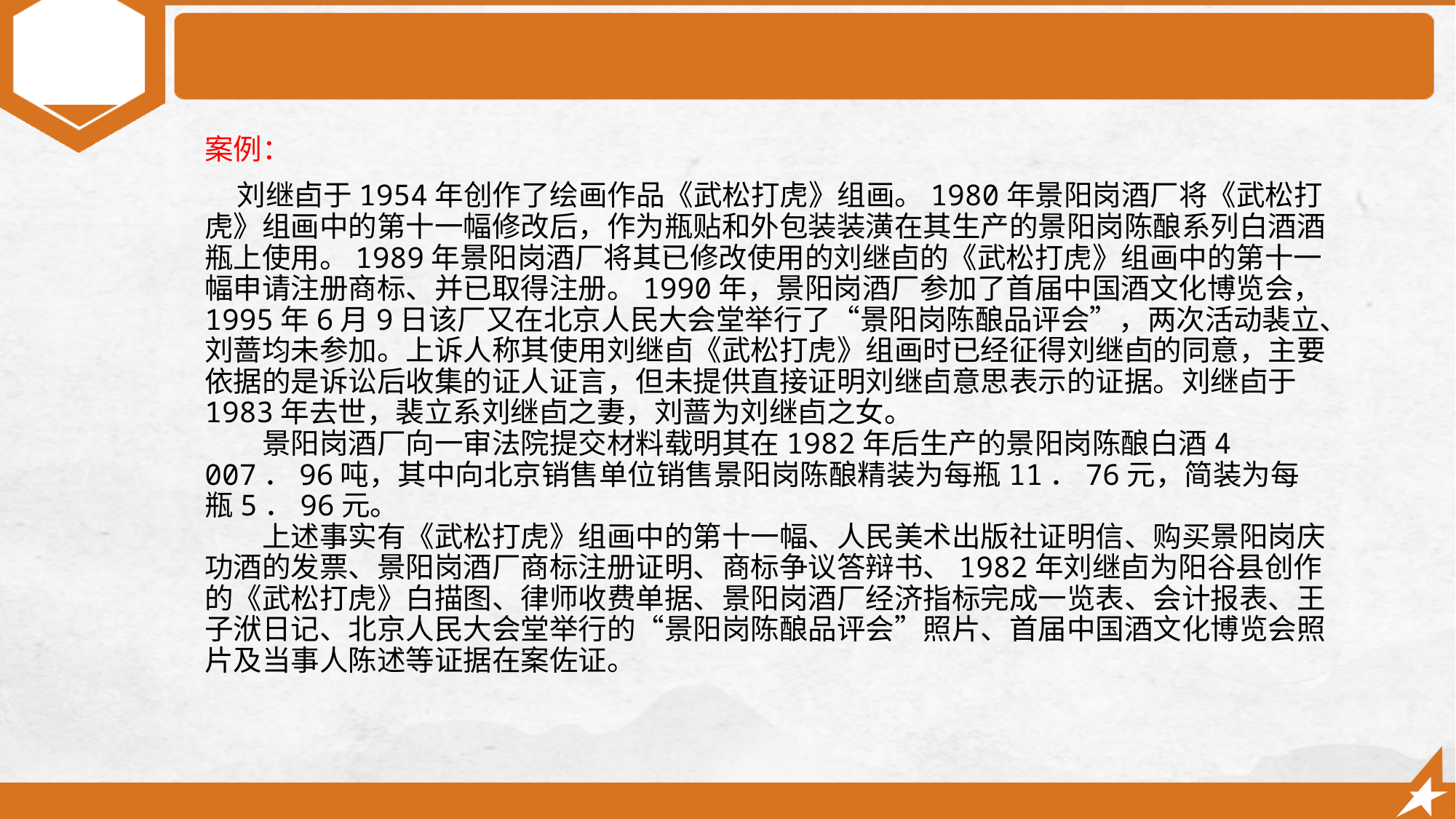

案例：
    刘继卣于1954年创作了绘画作品《武松打虎》组画。1980年景阳岗酒厂将《武松打虎》组画中的第十一幅修改后，作为瓶贴和外包装装潢在其生产的景阳岗陈酿系列白酒酒瓶上使用。1989年景阳岗酒厂将其已修改使用的刘继卣的《武松打虎》组画中的第十一幅申请注册商标、并已取得注册。1990年，景阳岗酒厂参加了首届中国酒文化博览会，1995年6月9日该厂又在北京人民大会堂举行了“景阳岗陈酿品评会”，两次活动裴立、刘蔷均未参加。上诉人称其使用刘继卣《武松打虎》组画时已经征得刘继卣的同意，主要依据的是诉讼后收集的证人证言，但未提供直接证明刘继卣意思表示的证据。刘继卣于1983年去世，裴立系刘继卣之妻，刘蔷为刘继卣之女。
　　景阳岗酒厂向一审法院提交材料载明其在1982年后生产的景阳岗陈酿白酒4 007．96吨，其中向北京销售单位销售景阳岗陈酿精装为每瓶11．76元，简装为每瓶5．96元。
　　上述事实有《武松打虎》组画中的第十一幅、人民美术出版社证明信、购买景阳岗庆功酒的发票、景阳岗酒厂商标注册证明、商标争议答辩书、1982年刘继卣为阳谷县创作的《武松打虎》白描图、律师收费单据、景阳岗酒厂经济指标完成一览表、会计报表、王子洑日记、北京人民大会堂举行的“景阳岗陈酿品评会”照片、首届中国酒文化博览会照片及当事人陈述等证据在案佐证。